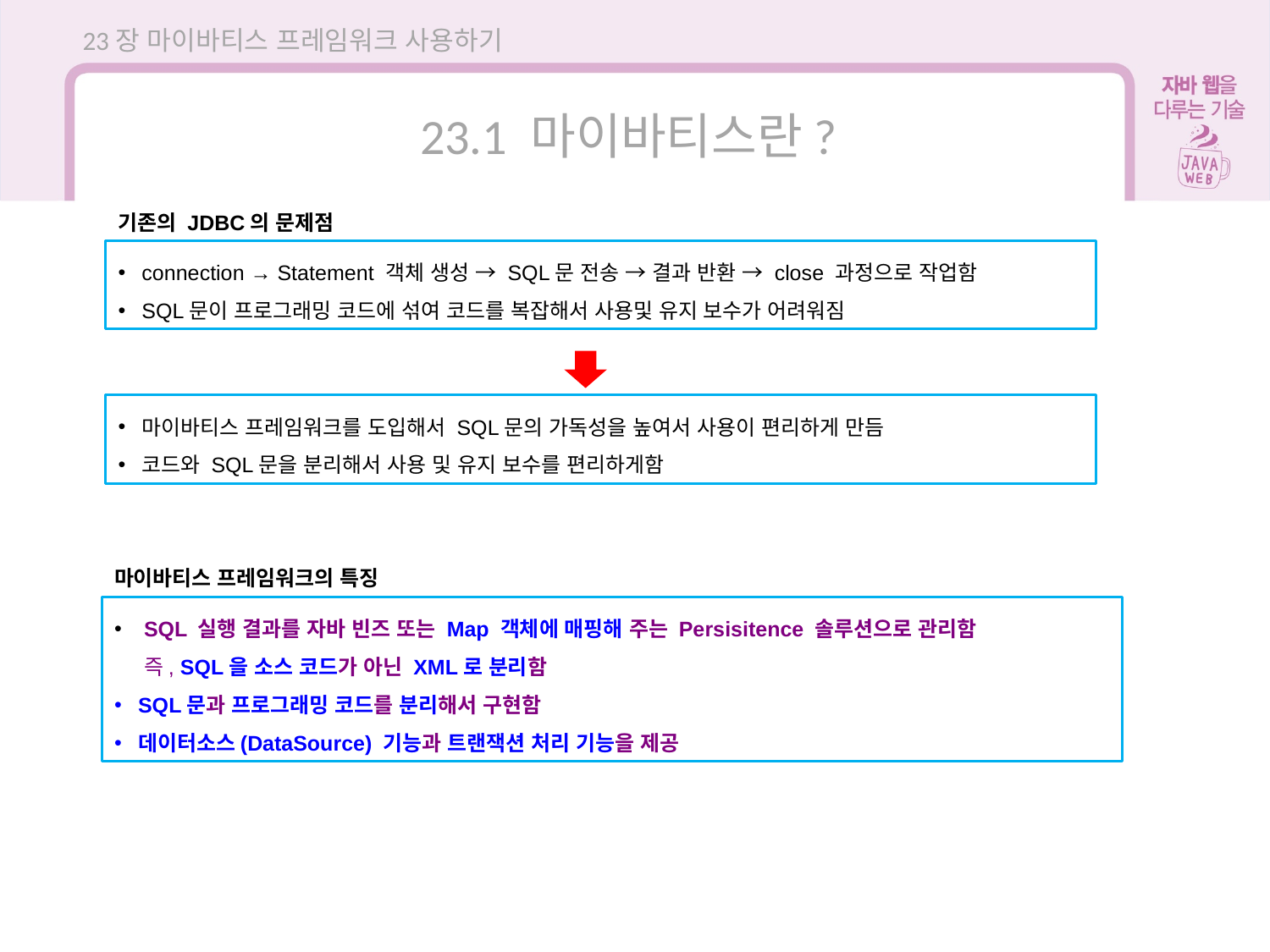

23장 마이바티스 프레임워크 사용하기
23.1 마이바티스란?
기존의 JDBC의 문제점
connection → Statement 객체 생성 → SQL문 전송 → 결과 반환 → close 과정으로 작업함
SQL문이 프로그래밍 코드에 섞여 코드를 복잡해서 사용및 유지 보수가 어려워짐

마이바티스 프레임워크를 도입해서 SQL문의 가독성을 높여서 사용이 편리하게 만듬
코드와 SQL문을 분리해서 사용 및 유지 보수를 편리하게함
마이바티스 프레임워크의 특징
 SQL 실행 결과를 자바 빈즈 또는 Map 객체에 매핑해 주는 Persisitence 솔루션으로 관리함
 즉, SQL을 소스 코드가 아닌 XML로 분리함
SQL문과 프로그래밍 코드를 분리해서 구현함
데이터소스(DataSource) 기능과 트랜잭션 처리 기능을 제공